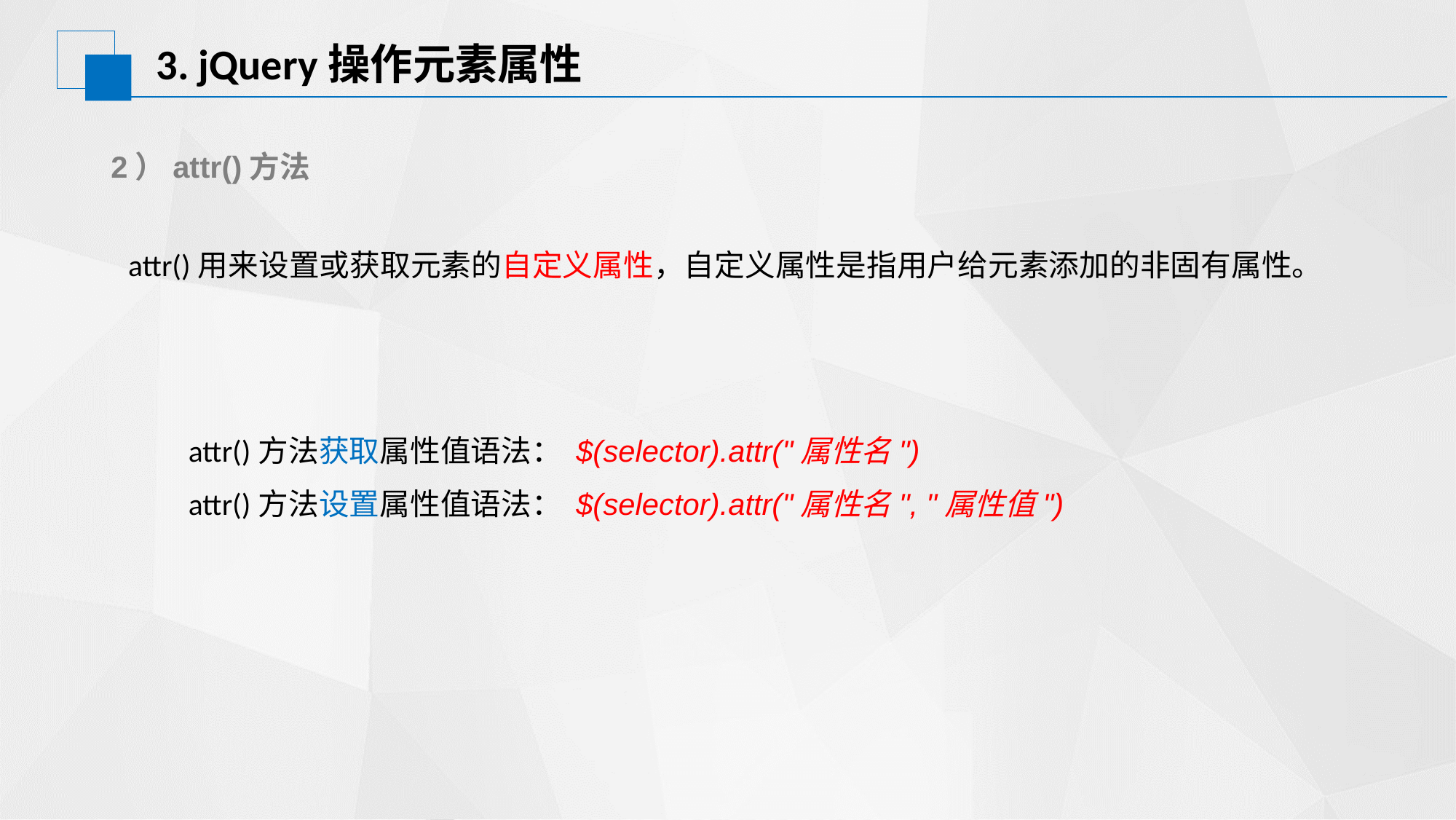

# 3. jQuery操作元素属性
2）attr()方法
attr()用来设置或获取元素的自定义属性，自定义属性是指用户给元素添加的非固有属性。
attr()方法获取属性值语法： $(selector).attr("属性名")
attr()方法设置属性值语法： $(selector).attr("属性名", "属性值")